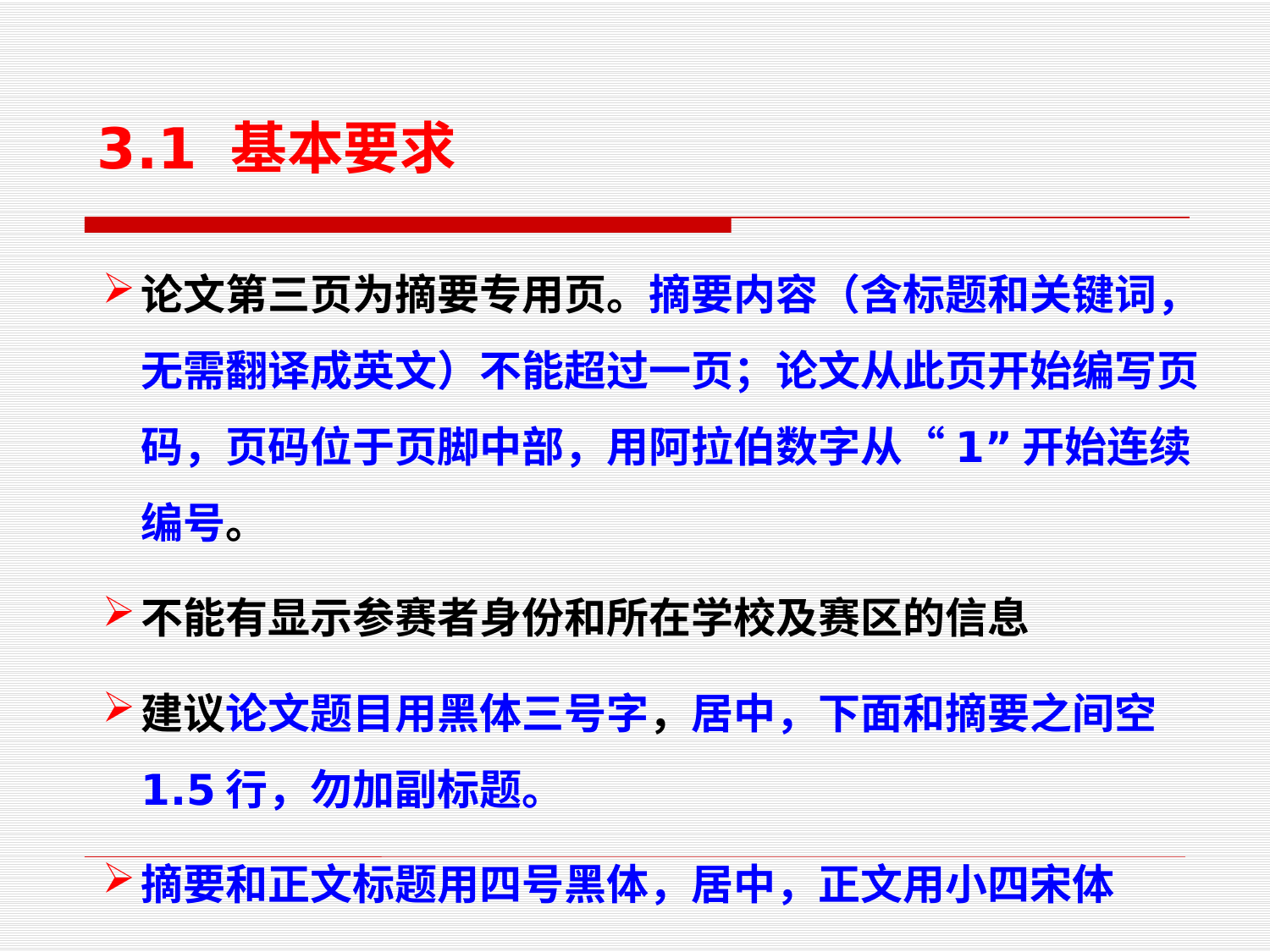

3.1 基本要求
论文第三页为摘要专用页。摘要内容（含标题和关键词，无需翻译成英文）不能超过一页；论文从此页开始编写页码，页码位于页脚中部，用阿拉伯数字从“1”开始连续编号。
不能有显示参赛者身份和所在学校及赛区的信息
建议论文题目用黑体三号字，居中，下面和摘要之间空1.5行，勿加副标题。
摘要和正文标题用四号黑体，居中，正文用小四宋体